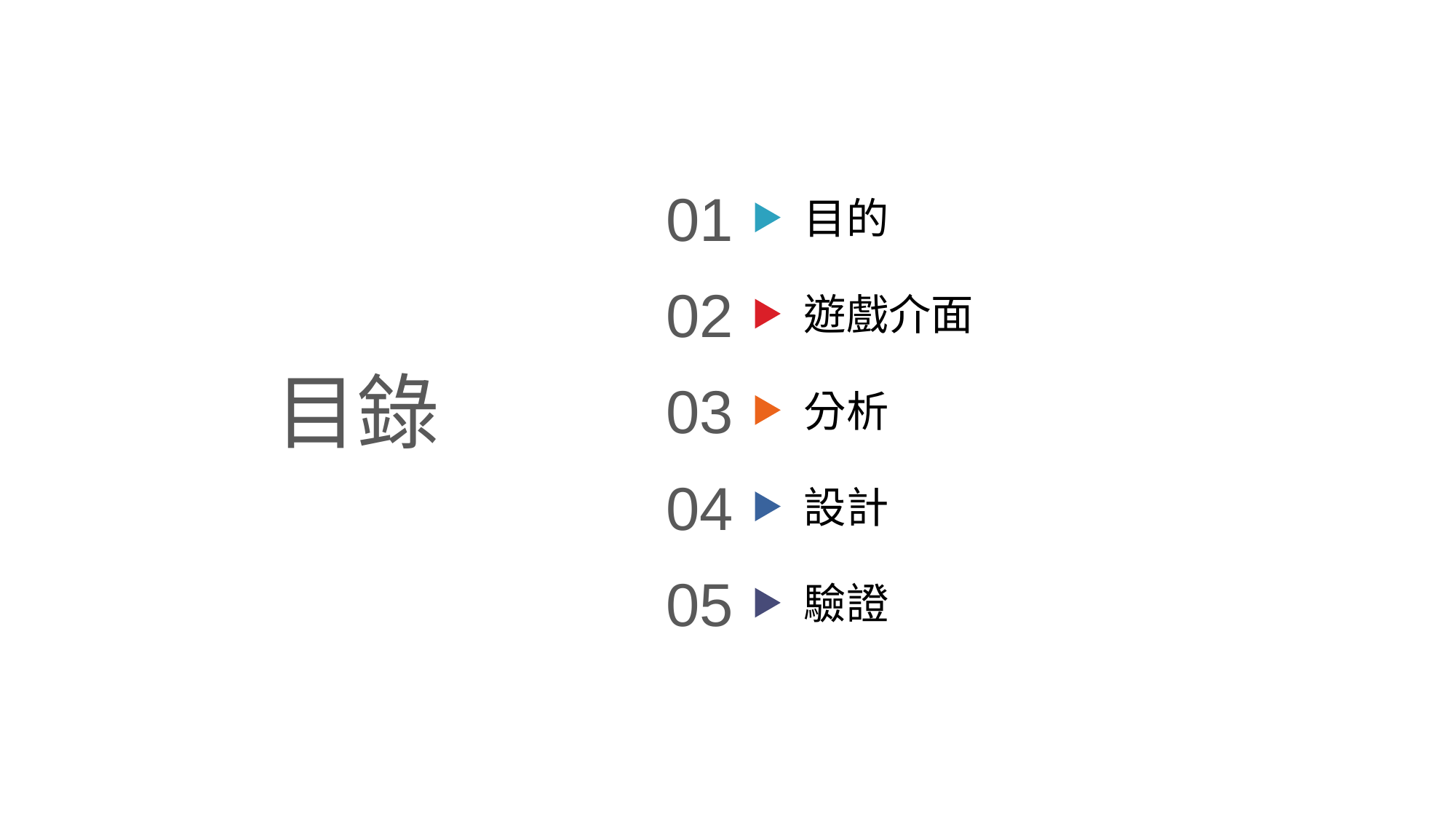

01
目的

02
遊戲介面

03
分析

04
設計

05

目錄
驗證